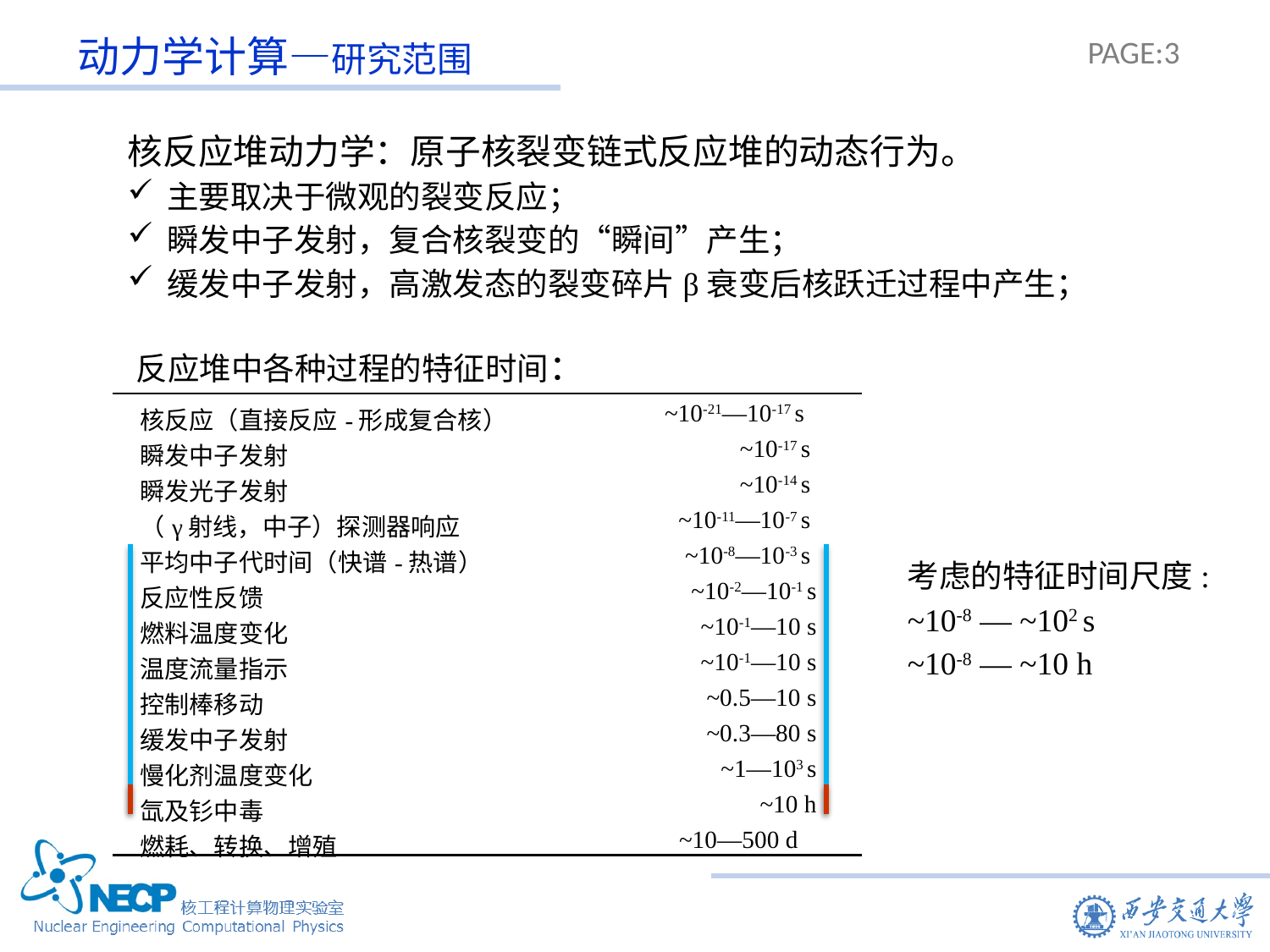

动力学计算—研究范围
核反应堆动力学：原子核裂变链式反应堆的动态行为。
主要取决于微观的裂变反应；
瞬发中子发射，复合核裂变的“瞬间”产生；
缓发中子发射，高激发态的裂变碎片β衰变后核跃迁过程中产生；
反应堆中各种过程的特征时间：
| 核反应（直接反应-形成复合核） | ~10-21—10-17 s |  |
| --- | --- | --- |
| 瞬发中子发射 | ~10-17 s |  |
| 瞬发光子发射 | ~10-14 s |  |
| （γ射线，中子）探测器响应 | ~10-11—10-7 s |  |
| 平均中子代时间（快谱-热谱） | ~10-8—10-3 s |  |
| 反应性反馈 | ~10-2—10-1 s |  |
| 燃料温度变化 | ~10-1—10 s |  |
| 温度流量指示 | ~10-1—10 s |  |
| 控制棒移动 | ~0.5—10 s |  |
| 缓发中子发射 | ~0.3—80 s |  |
| 慢化剂温度变化 | ~1—103 s |  |
| 氙及钐中毒 | ~10 h |  |
| 燃耗、转换、增殖 | ~10—500 d |  |
考虑的特征时间尺度:
~10-8 — ~102 s
~10-8 — ~10 h